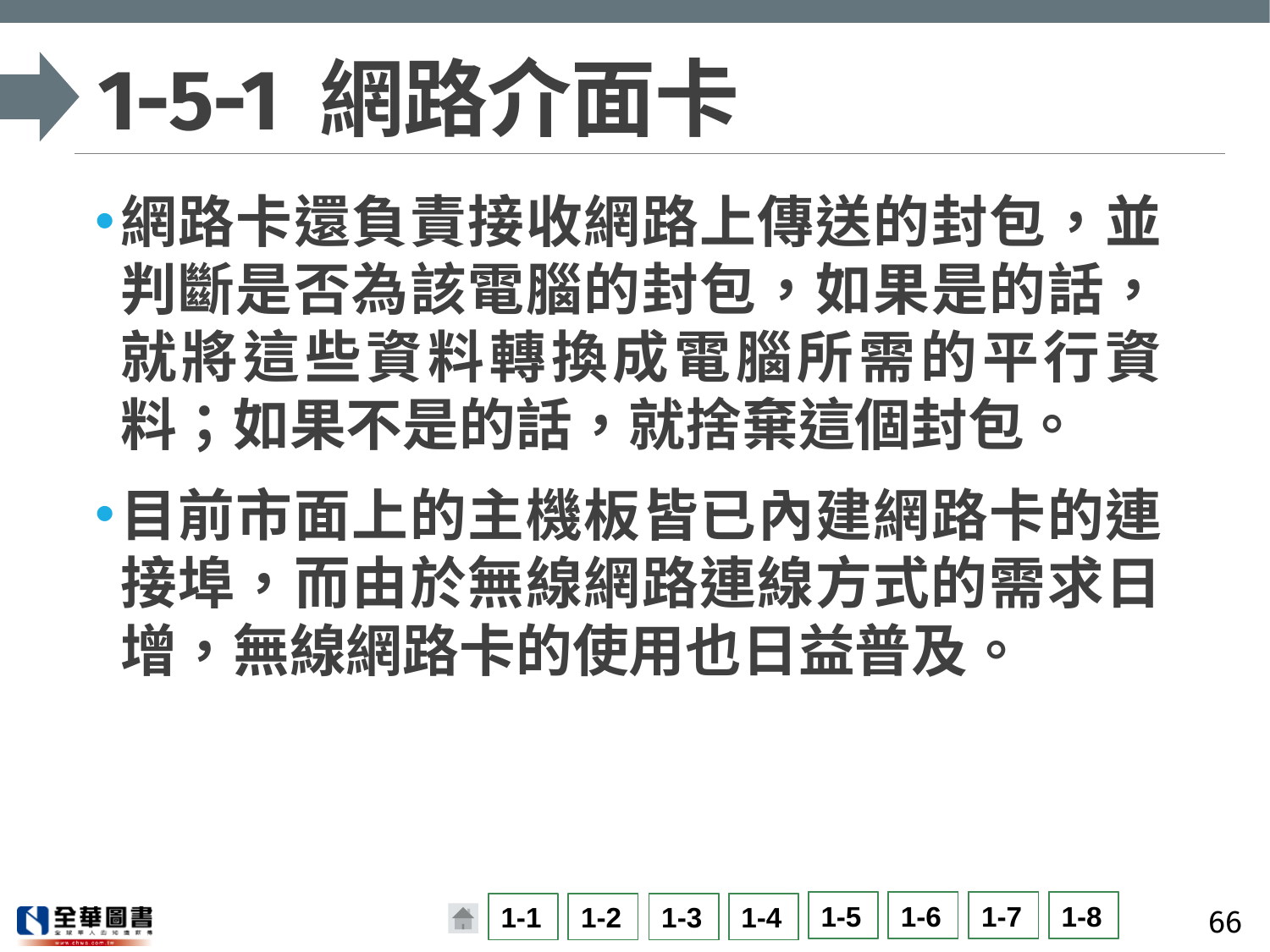

# 1-5-1 網路介面卡
網路卡還負責接收網路上傳送的封包，並判斷是否為該電腦的封包，如果是的話，就將這些資料轉換成電腦所需的平行資料；如果不是的話，就捨棄這個封包。
目前市面上的主機板皆已內建網路卡的連接埠，而由於無線網路連線方式的需求日增，無線網路卡的使用也日益普及。

66